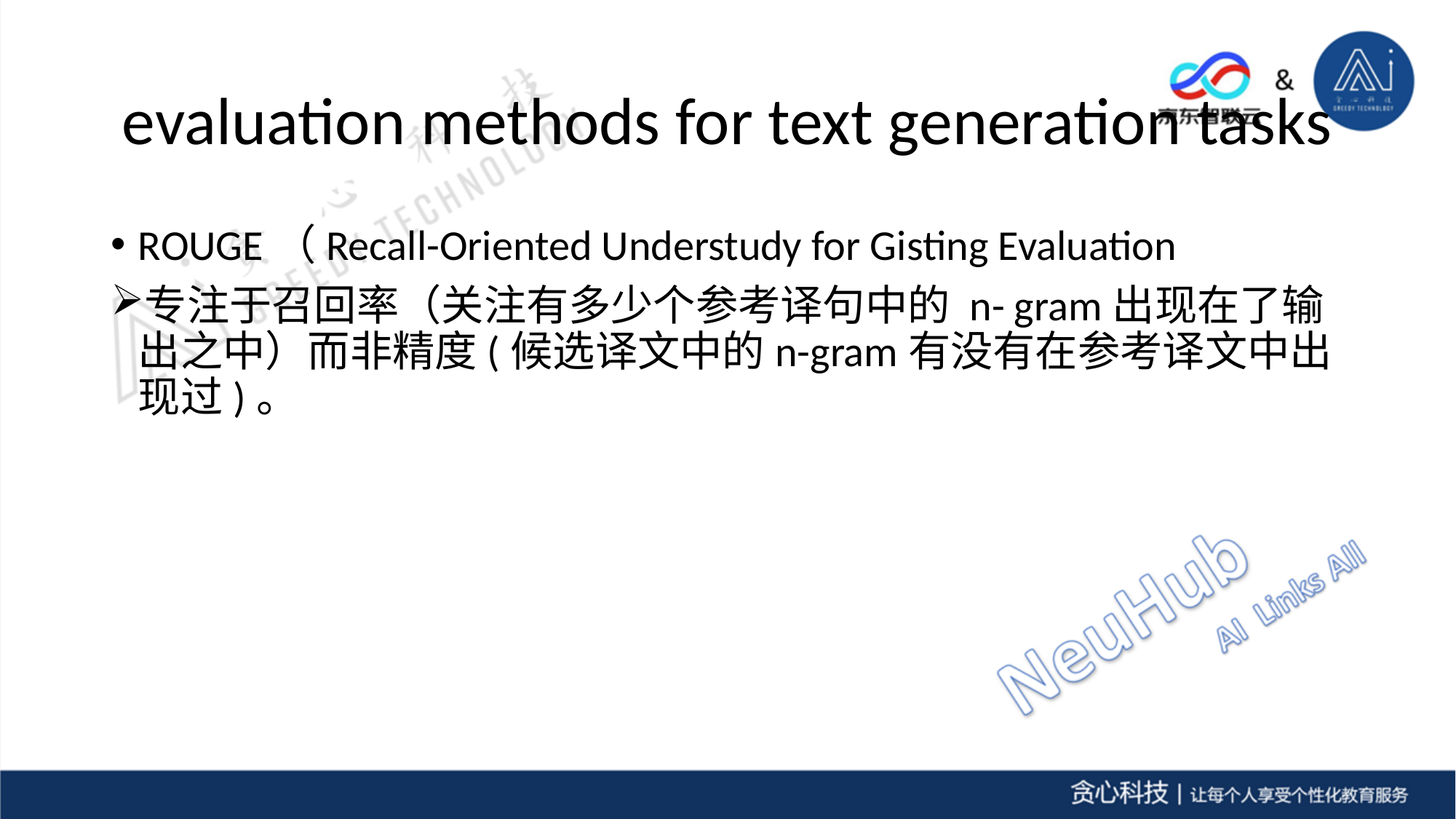

# evaluation methods for text generation tasks
ROUGE（Recall-Oriented Understudy for Gisting Evaluation
专注于召回率（关注有多少个参考译句中的 n- gram出现在了输出之中）而非精度(候选译文中的n-gram有没有在参考译文中出现过)。

24